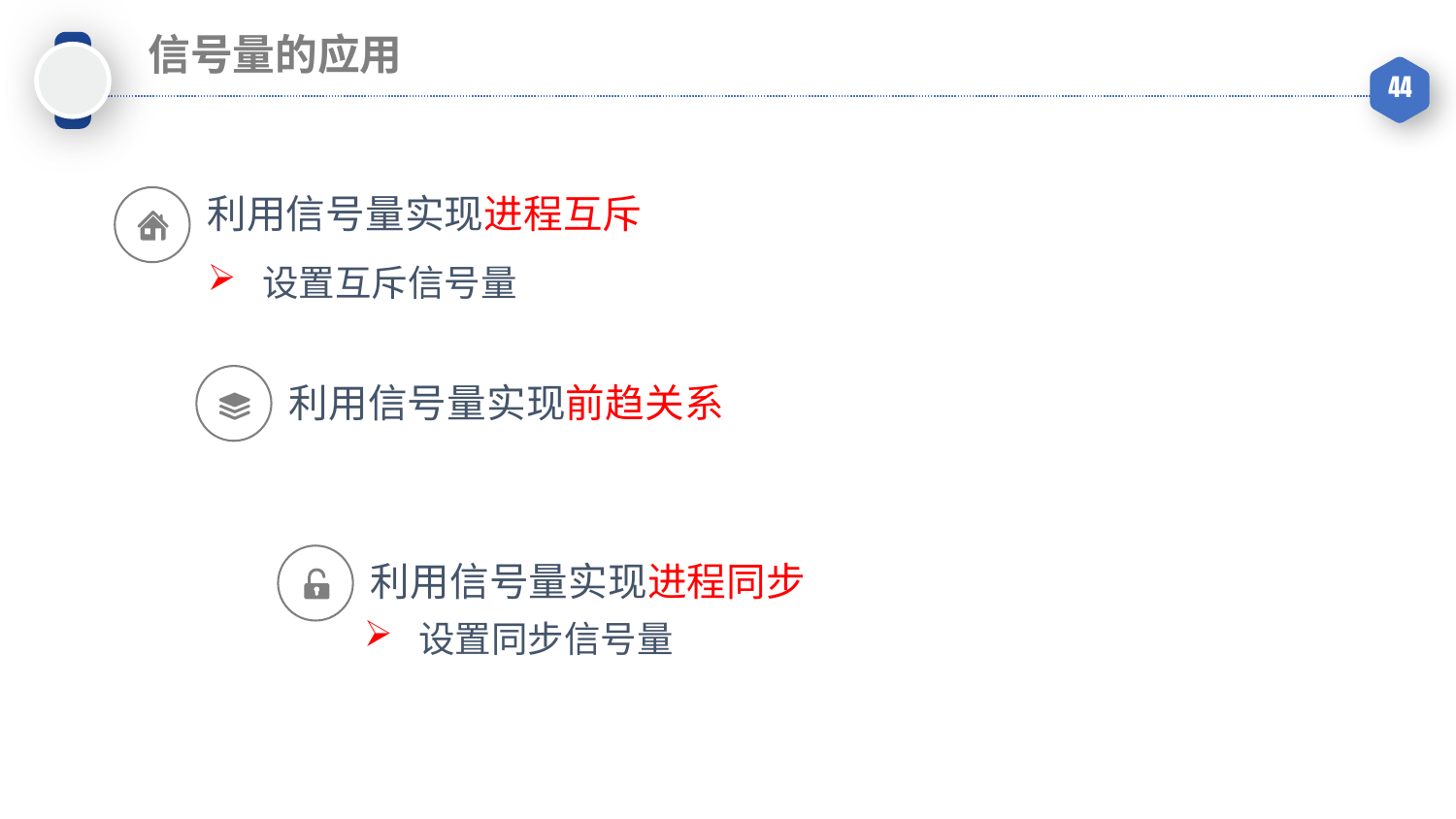

信号量的应用

利用信号量实现进程互斥

设置互斥信号量

利用信号量实现前趋关系

利用信号量实现进程同步

设置同步信号量